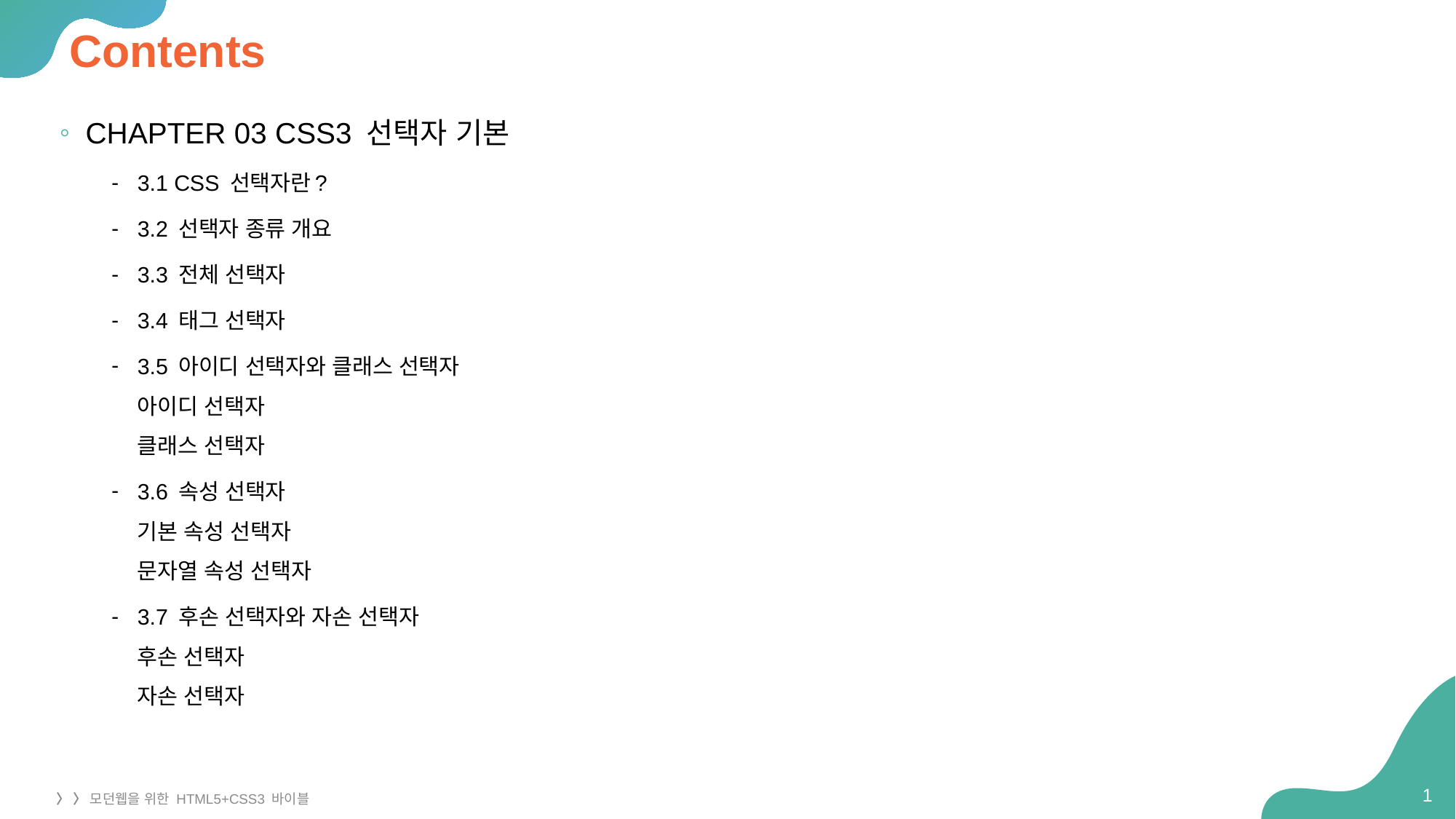

# Contents
CHAPTER 03 CSS3 선택자 기본
3.1 CSS 선택자란?
3.2 선택자 종류 개요
3.3 전체 선택자
3.4 태그 선택자
3.5 아이디 선택자와 클래스 선택자
아이디 선택자
클래스 선택자
3.6 속성 선택자
기본 속성 선택자
문자열 속성 선택자
3.7 후손 선택자와 자손 선택자
후손 선택자
자손 선택자

1
〉 〉 모던웹을 위한 HTML5+CSS3 바이블